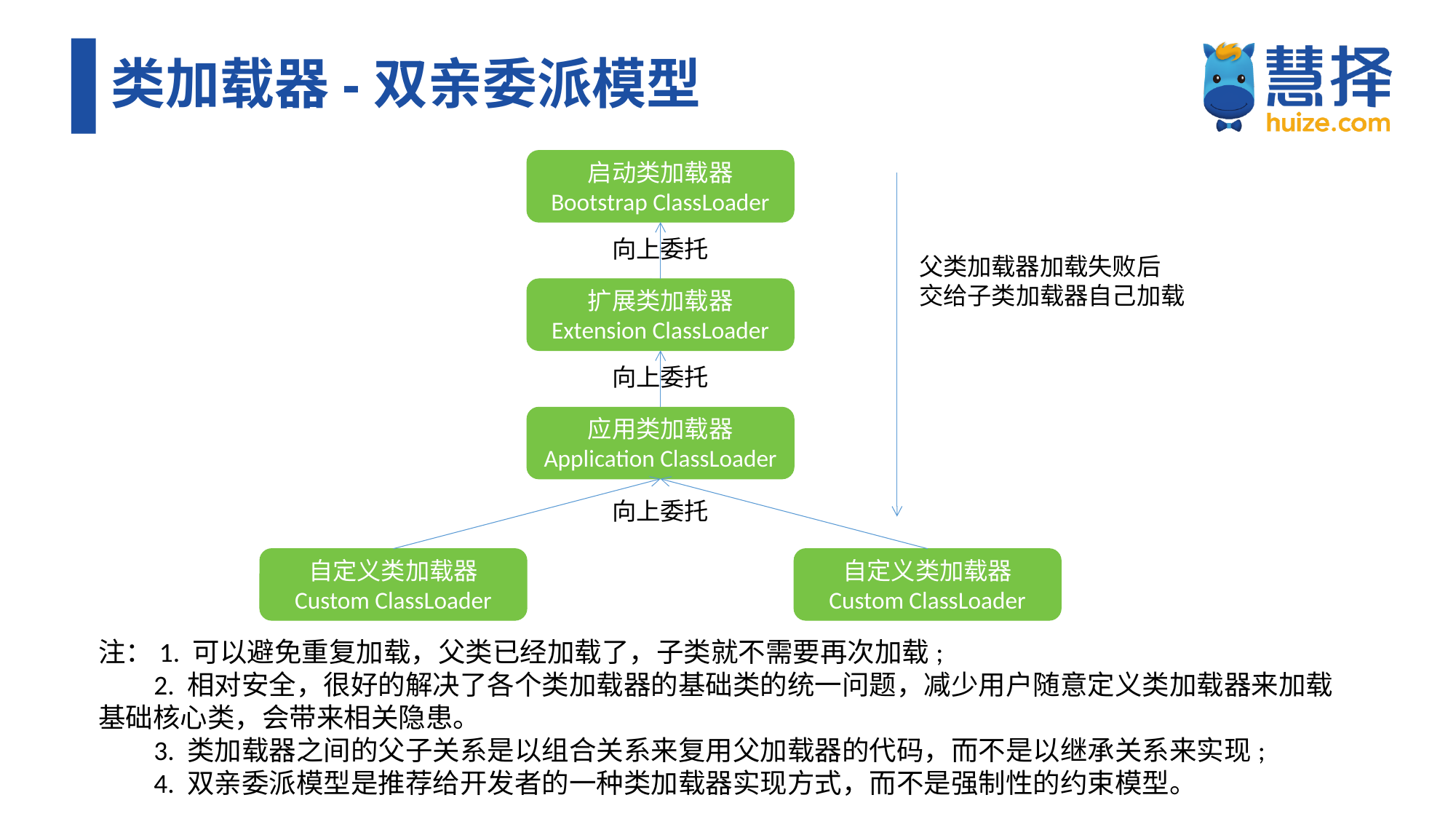

# 类加载器-双亲委派模型
启动类加载器
Bootstrap ClassLoader
向上委托
父类加载器加载失败后
交给子类加载器自己加载
扩展类加载器
Extension ClassLoader
向上委托
应用类加载器
Application ClassLoader
向上委托
自定义类加载器
Custom ClassLoader
自定义类加载器
Custom ClassLoader
注：1. 可以避免重复加载，父类已经加载了，子类就不需要再次加载;
         2. 相对安全，很好的解决了各个类加载器的基础类的统一问题，减少用户随意定义类加载器来加载基础核心类，会带来相关隐患。
         3. 类加载器之间的父子关系是以组合关系来复用父加载器的代码，而不是以继承关系来实现;
         4. 双亲委派模型是推荐给开发者的一种类加载器实现方式，而不是强制性的约束模型。